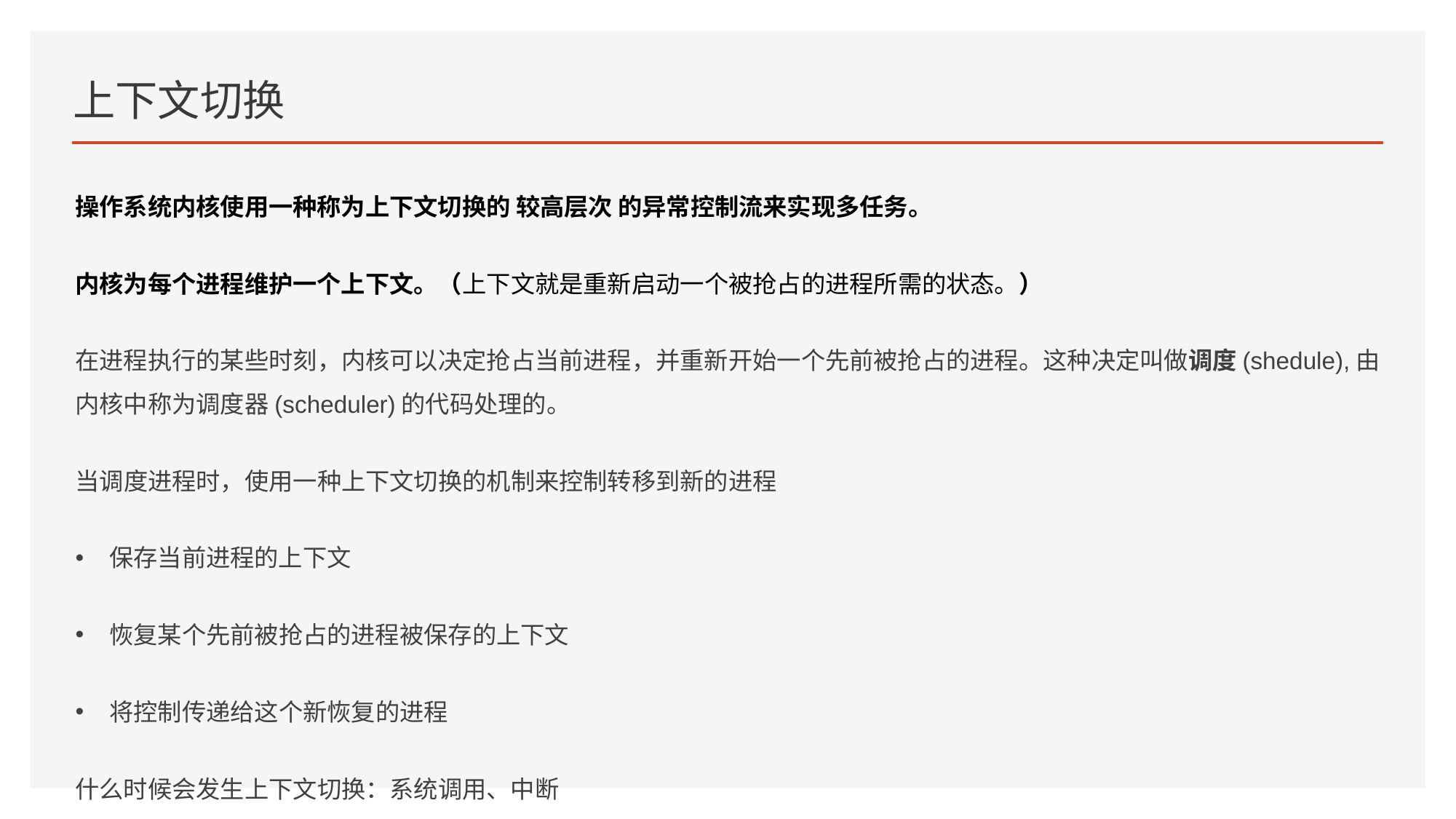

# 上下文切换
操作系统内核使用一种称为上下文切换的 较高层次 的异常控制流来实现多任务。
内核为每个进程维护一个上下文。（上下文就是重新启动一个被抢占的进程所需的状态。）
在进程执行的某些时刻，内核可以决定抢占当前进程，并重新开始一个先前被抢占的进程。这种决定叫做调度(shedule),由内核中称为调度器(scheduler)的代码处理的。
当调度进程时，使用一种上下文切换的机制来控制转移到新的进程
保存当前进程的上下文
恢复某个先前被抢占的进程被保存的上下文
将控制传递给这个新恢复的进程
什么时候会发生上下文切换：系统调用、中断